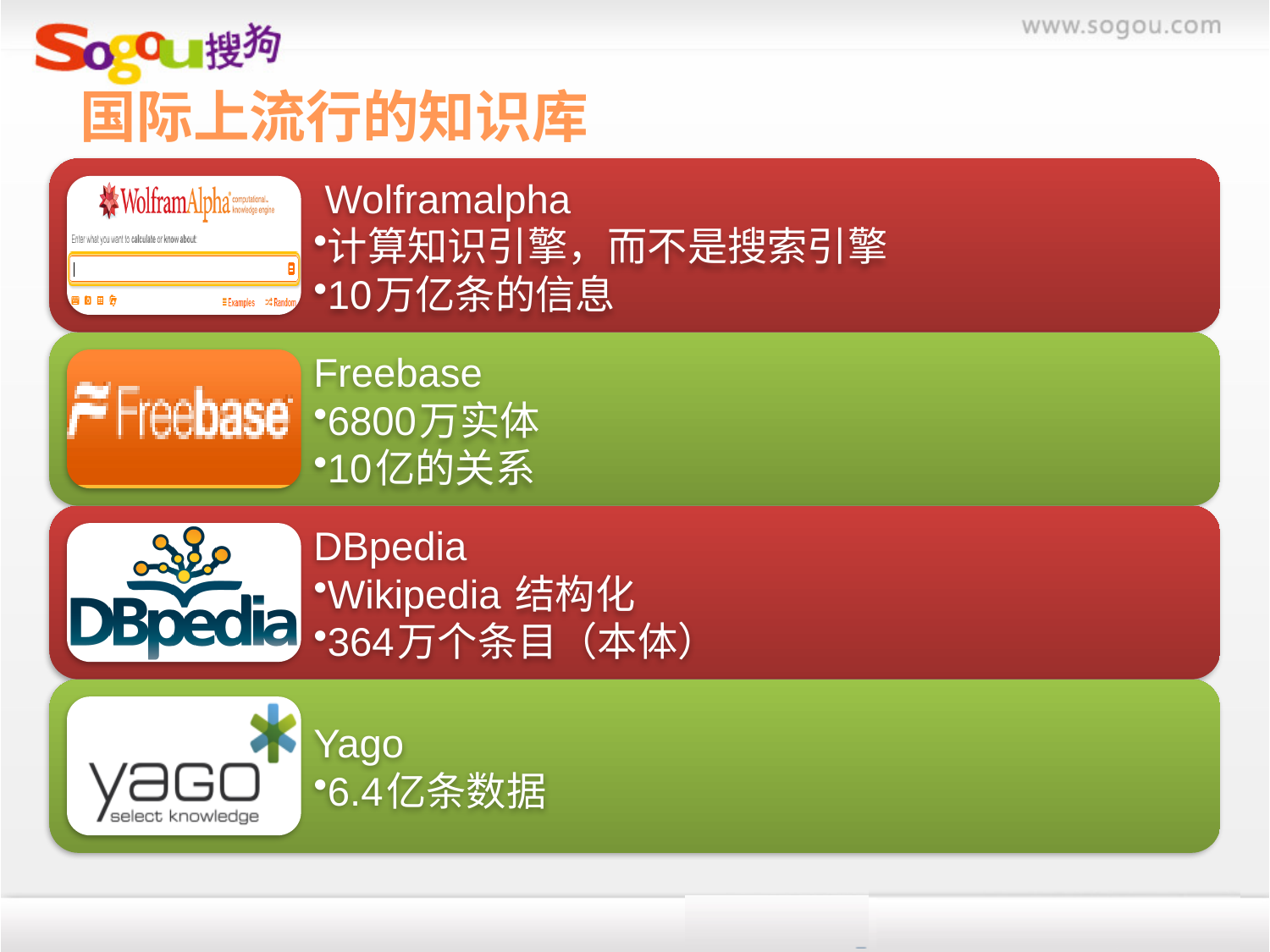

# 国际上流行的知识库
 Wolframalpha
10万亿条的信息
Freebase
6800万实体
10亿的关系
DBpedia
Wikipedia 结构化
364万个条目（本体）
计算知识引擎，而不是搜索引擎
Yago
6.4亿条数据